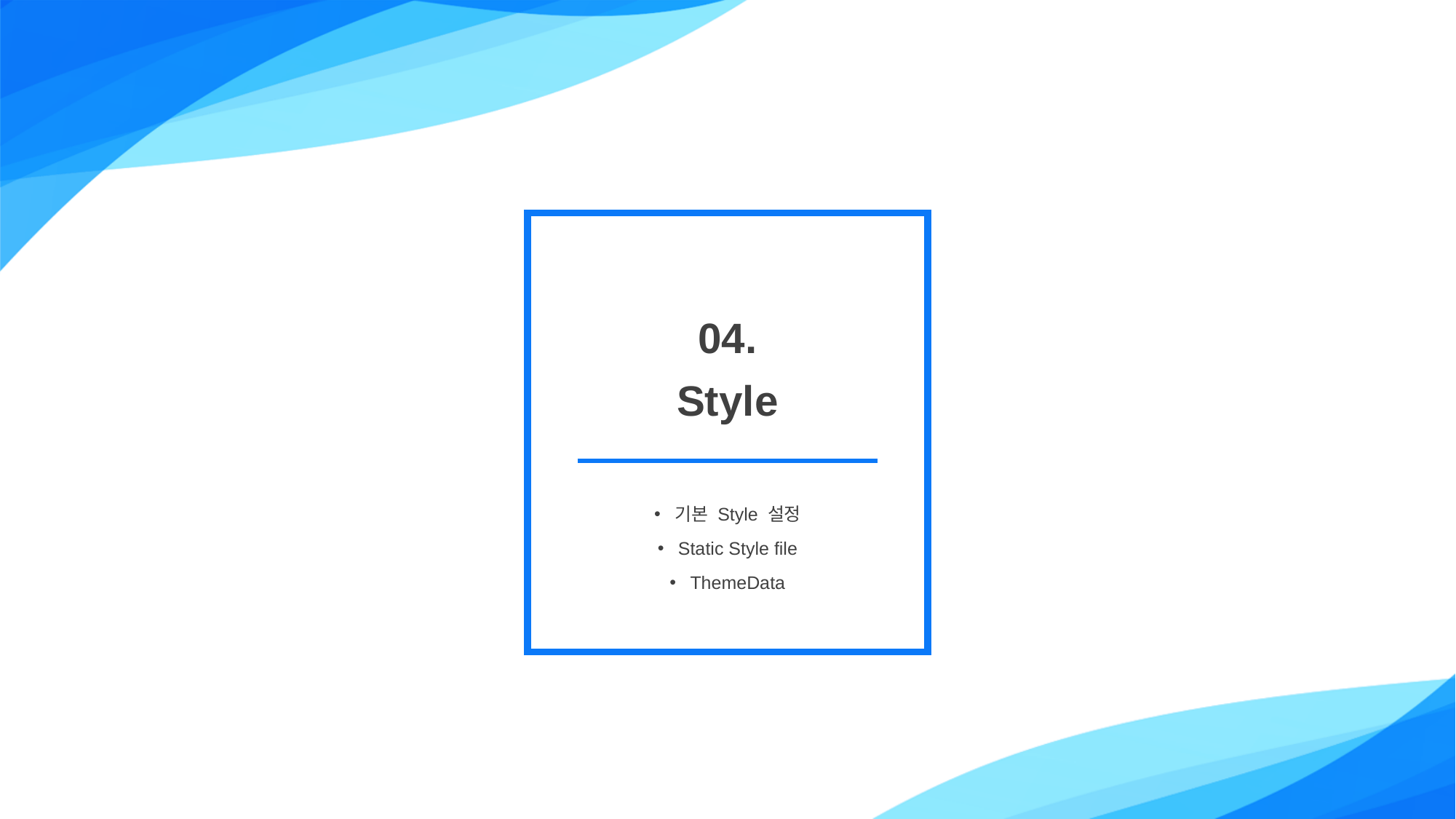

04.
Style
기본 Style 설정
Static Style file
ThemeData